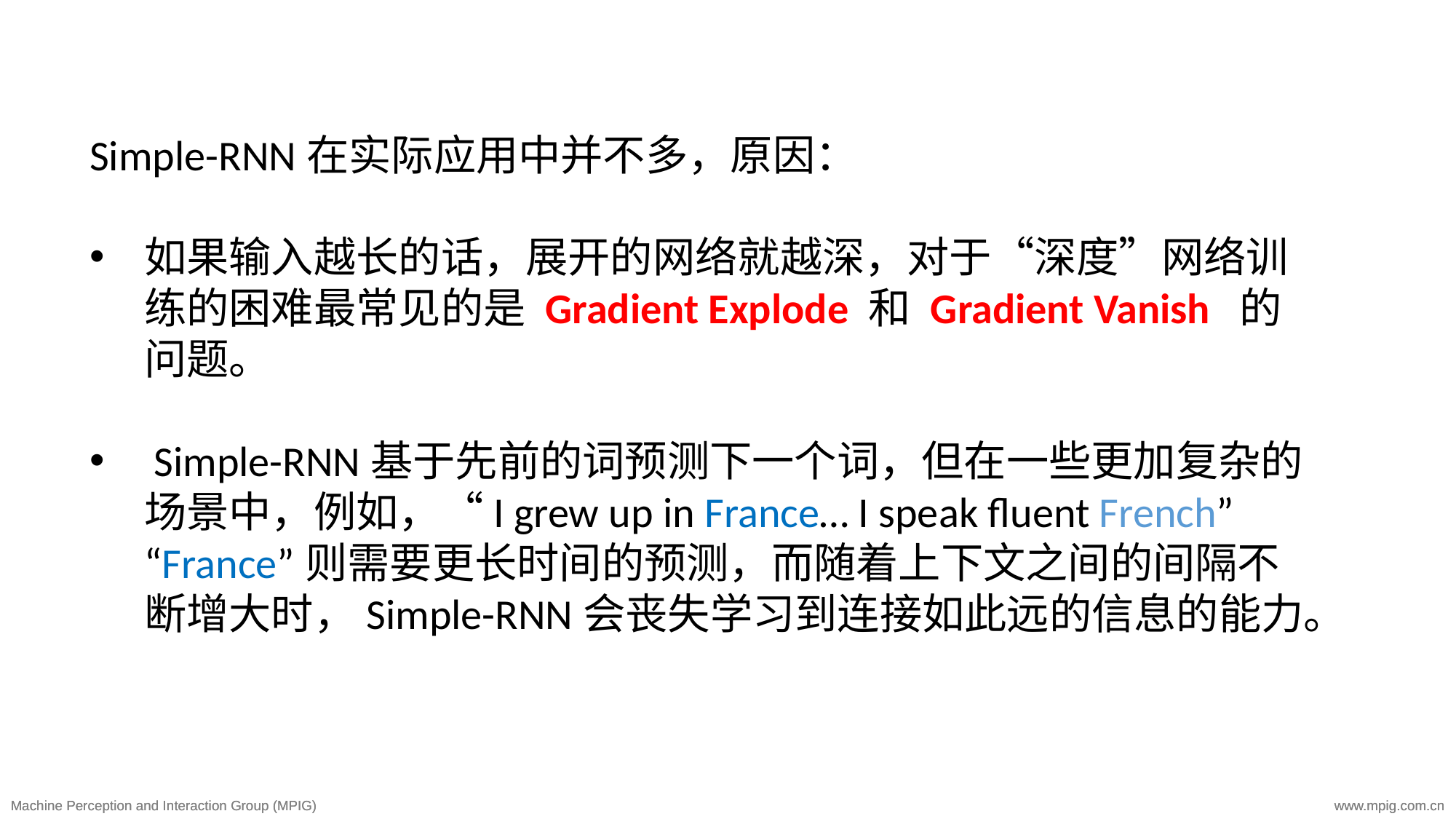

Simple-RNN在实际应用中并不多，原因：

如果输入越长的话，展开的网络就越深，对于“深度”网络训练的困难最常见的是 Gradient Explode 和 Gradient Vanish  的问题。

 Simple-RNN基于先前的词预测下一个词，但在一些更加复杂的场景中，例如，“I grew up in France… I speak fluent French” “France”则需要更长时间的预测，而随着上下文之间的间隔不断增大时，Simple-RNN会丧失学习到连接如此远的信息的能力。